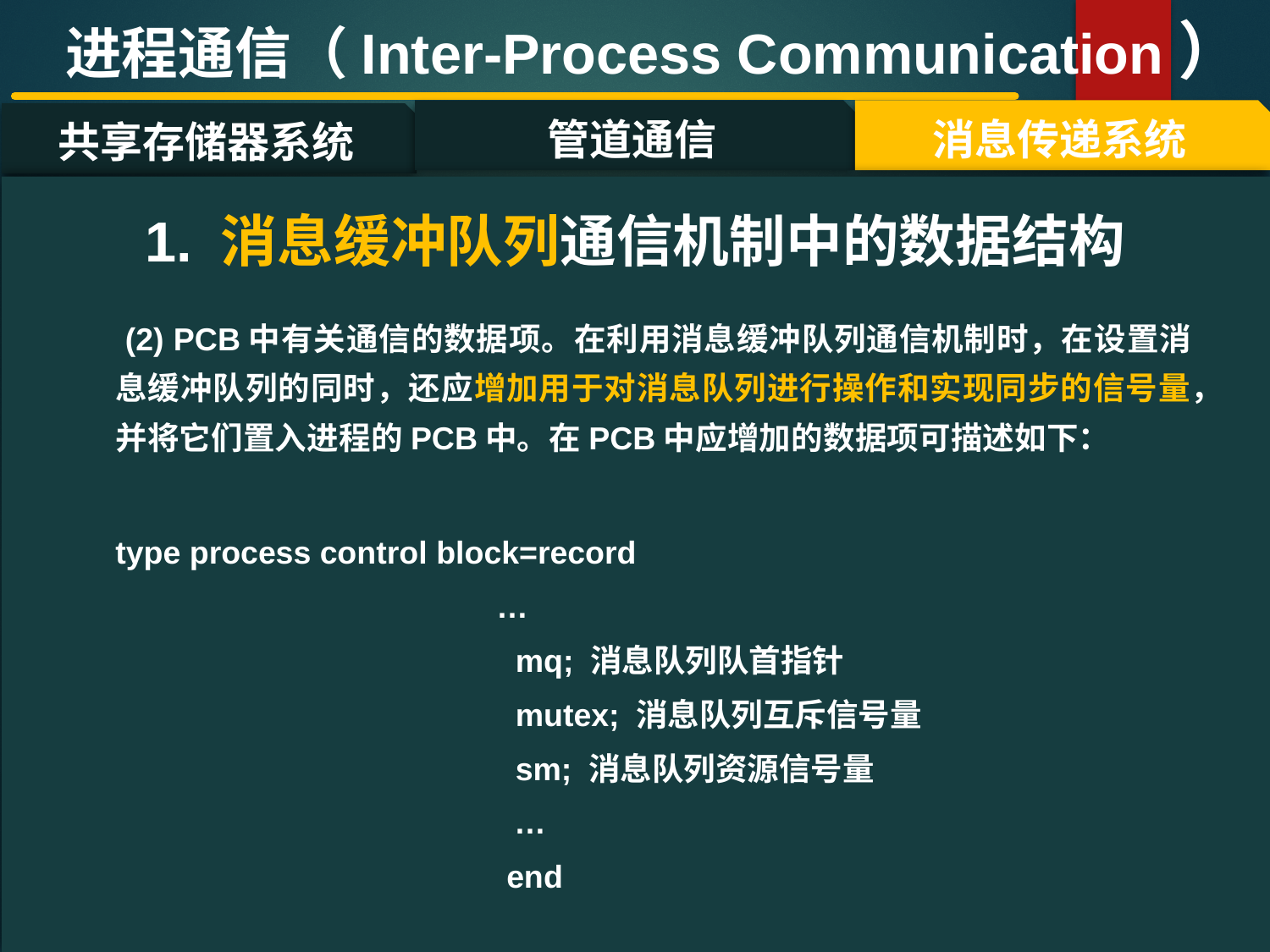

进程通信（Inter-Process Communication）
管道通信
消息传递系统
共享存储器系统
#
1. 消息缓冲队列通信机制中的数据结构
 (2) PCB中有关通信的数据项。在利用消息缓冲队列通信机制时，在设置消息缓冲队列的同时，还应增加用于对消息队列进行操作和实现同步的信号量，并将它们置入进程的PCB中。在PCB中应增加的数据项可描述如下：
type process control block=record
                                           …
                                             mq; 消息队列队首指针
                                             mutex; 消息队列互斥信号量
                                             sm; 消息队列资源信号量
                                             …
                                            end